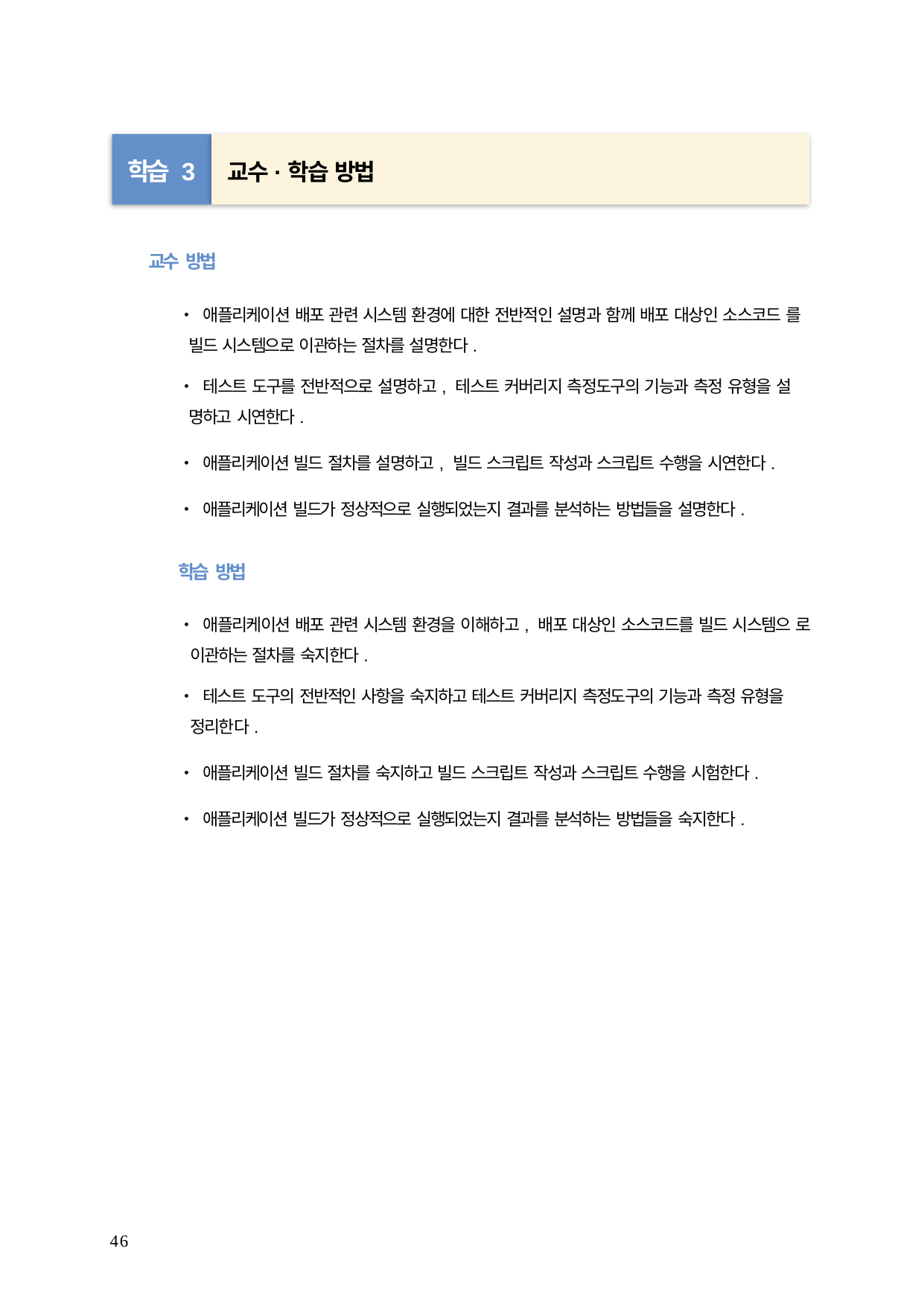

학습 3	교수·학습 방법
교수 방법

• 애플리케이션 배포 관련 시스템 환경에 대한 전반적인 설명과 함께 배포 대상인 소스코드 를 빌드 시스템으로 이관하는 절차를 설명한다.

• 테스트 도구를 전반적으로 설명하고, 테스트 커버리지 측정도구의 기능과 측정 유형을 설

명하고 시연한다.

• 애플리케이션 빌드 절차를 설명하고, 빌드 스크립트 작성과 스크립트 수행을 시연한다.

• 애플리케이션 빌드가 정상적으로 실행되었는지 결과를 분석하는 방법들을 설명한다.

학습 방법

• 애플리케이션 배포 관련 시스템 환경을 이해하고, 배포 대상인 소스코드를 빌드 시스템으 로 이관하는 절차를 숙지한다.

• 테스트 도구의 전반적인 사항을 숙지하고 테스트 커버리지 측정도구의 기능과 측정 유형을

정리한다.

• 애플리케이션 빌드 절차를 숙지하고 빌드 스크립트 작성과 스크립트 수행을 시험한다.

• 애플리케이션 빌드가 정상적으로 실행되었는지 결과를 분석하는 방법들을 숙지한다.
46